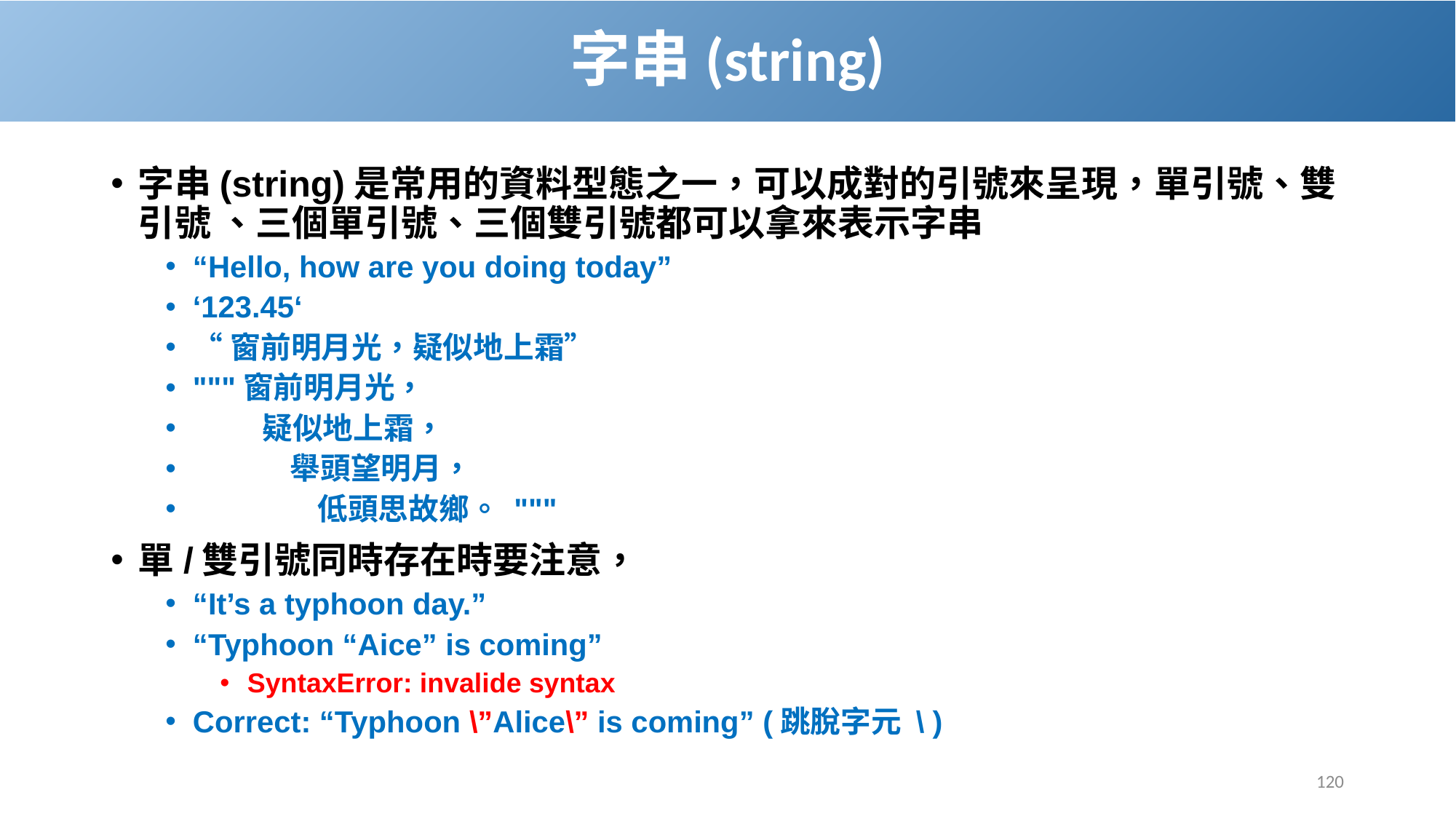

# 字串(string)
字串(string)是常用的資料型態之一，可以成對的引號來呈現，單引號、雙引號 、三個單引號、三個雙引號都可以拿來表示字串
“Hello, how are you doing today”
‘123.45‘
“窗前明月光，疑似地上霜”
"""窗前明月光，
         疑似地上霜，
             舉頭望明月，
                 低頭思故鄉。 """
單/雙引號同時存在時要注意，
“It’s a typhoon day.”
“Typhoon “Aice” is coming”
SyntaxError: invalide syntax
Correct: “Typhoon \”Alice\” is coming” (跳脫字元 \ )

120